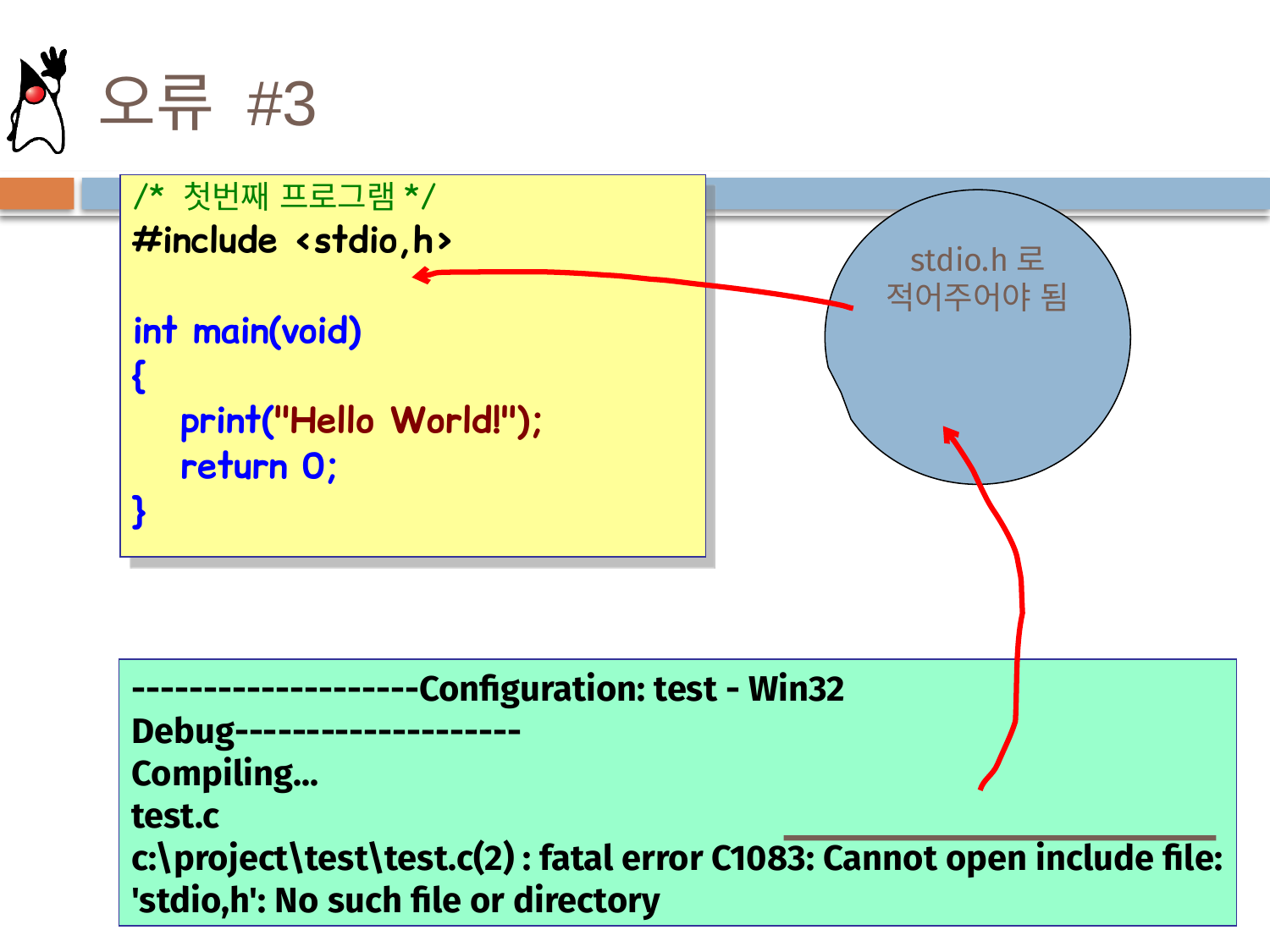

# 오류 #3
/* 첫번째 프로그램*/
#include <stdio,h>

int main(void)
{
	print("Hello World!");
	return 0;
}
stdio.h로 적어주어야 됨

--------------------Configuration: test - Win32 Debug--------------------
Compiling...
test.c
c:\project\test\test.c(2) : fatal error C1083: Cannot open include file: 'stdio,h': No such file or directory